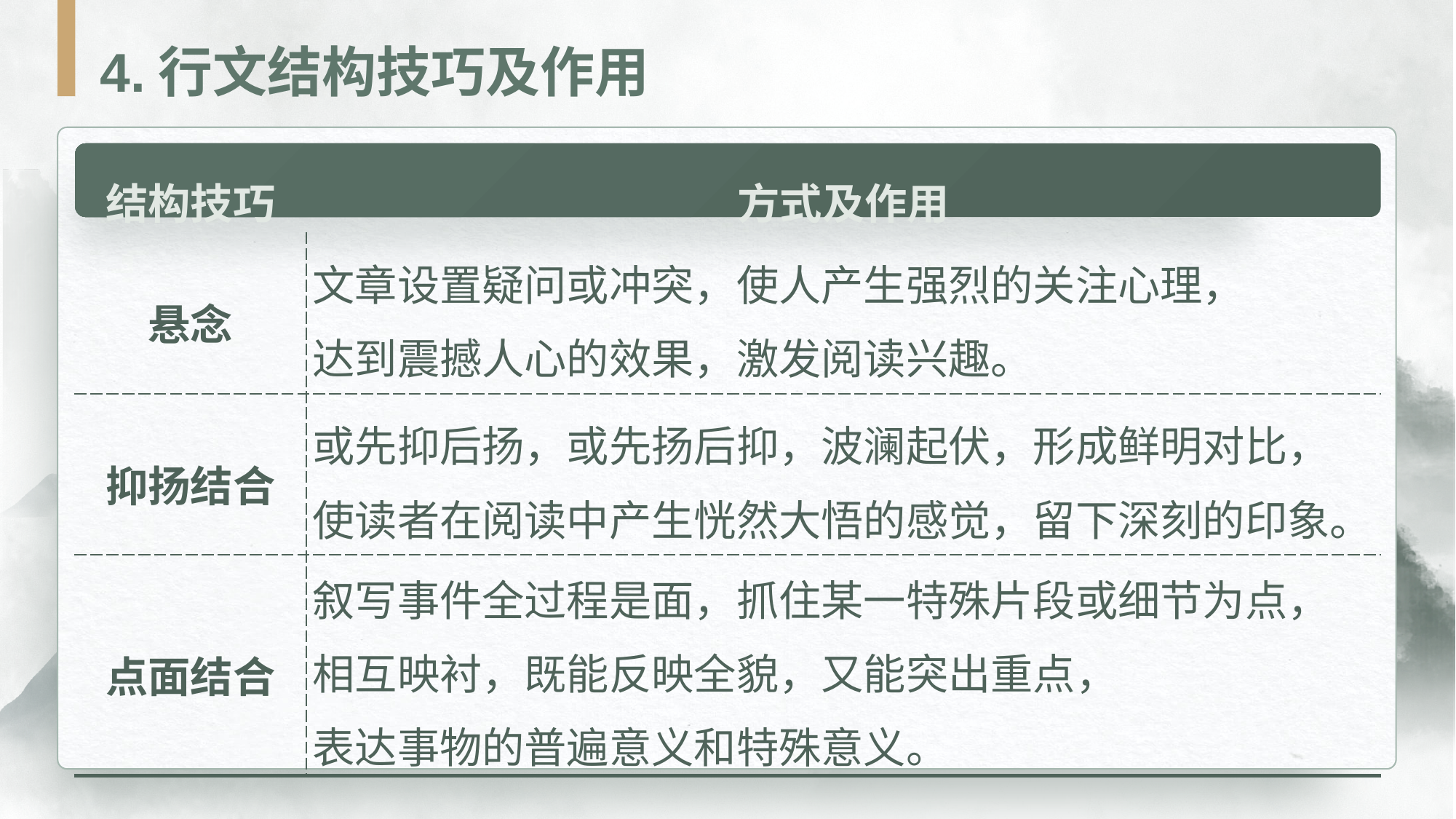

4.行文结构技巧及作用

| 结构技巧 | 方式及作用 |
| --- | --- |
| 悬念 | 文章设置疑问或冲突，使人产生强烈的关注心理， 达到震撼人心的效果，激发阅读兴趣。 |
| 抑扬结合 | 或先抑后扬，或先扬后抑，波澜起伏，形成鲜明对比， 使读者在阅读中产生恍然大悟的感觉，留下深刻的印象。 |
| 点面结合 | 叙写事件全过程是面，抓住某一特殊片段或细节为点， 相互映衬，既能反映全貌，又能突出重点， 表达事物的普遍意义和特殊意义。 |